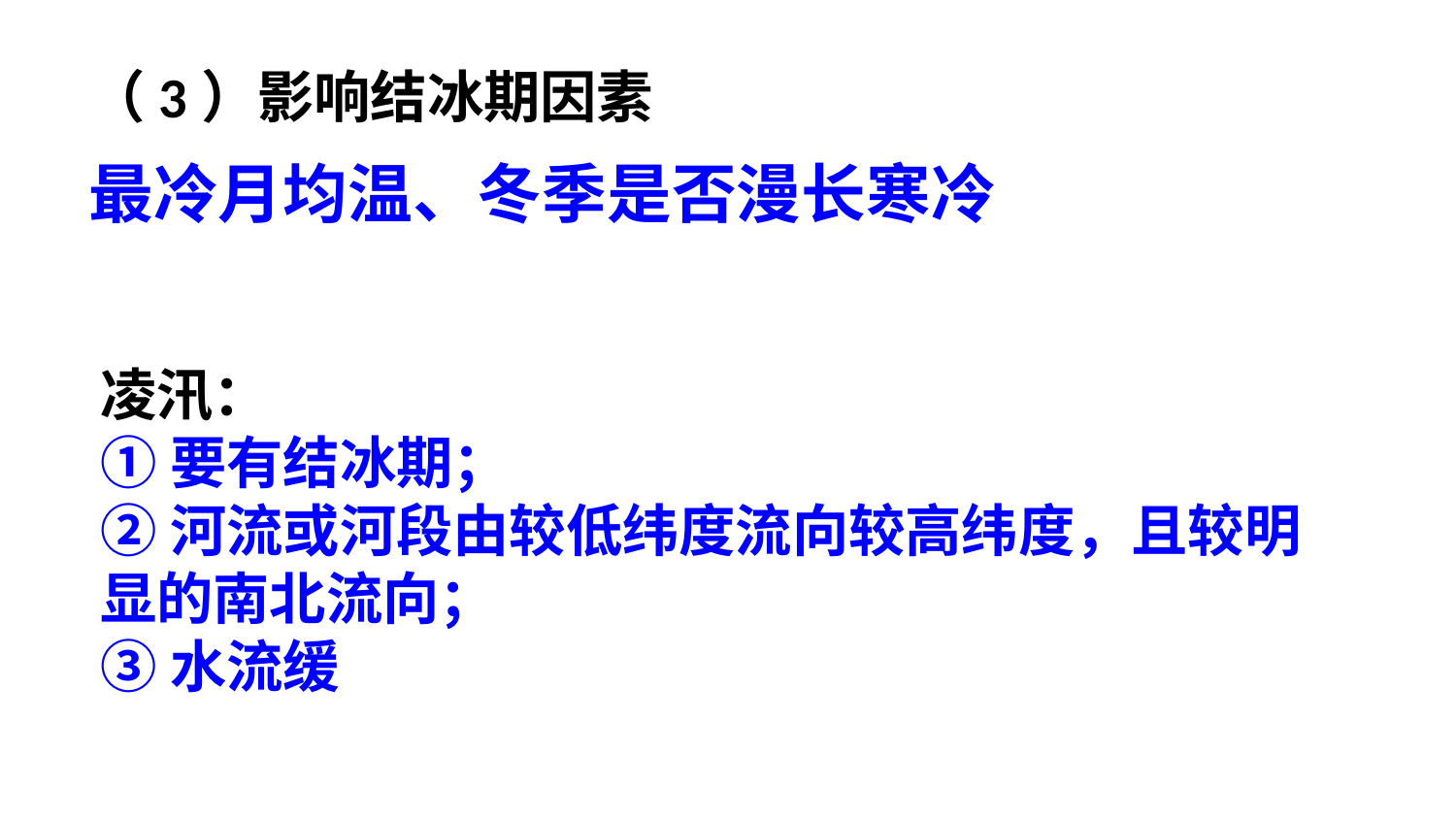

（3）影响结冰期因素
最冷月均温、冬季是否漫长寒冷
凌汛：
①要有结冰期；
②河流或河段由较低纬度流向较高纬度，且较明显的南北流向；
③水流缓